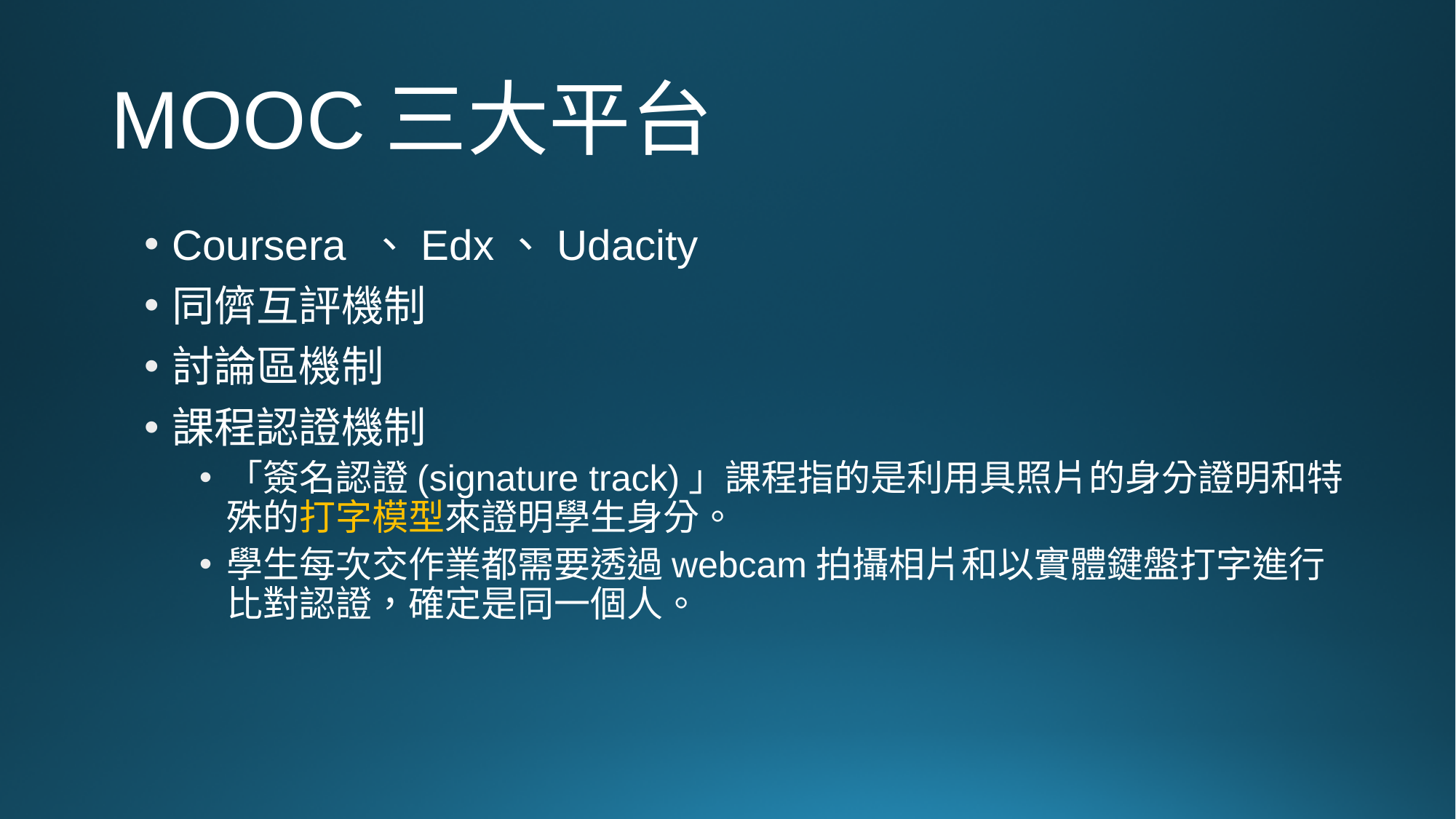

# MOOC三大平台
Coursera 、Edx、Udacity
同儕互評機制
討論區機制
課程認證機制
「簽名認證(signature track)」課程指的是利用具照片的身分證明和特殊的打字模型來證明學生身分。
學生每次交作業都需要透過webcam拍攝相片和以實體鍵盤打字進行比對認證，確定是同一個人。